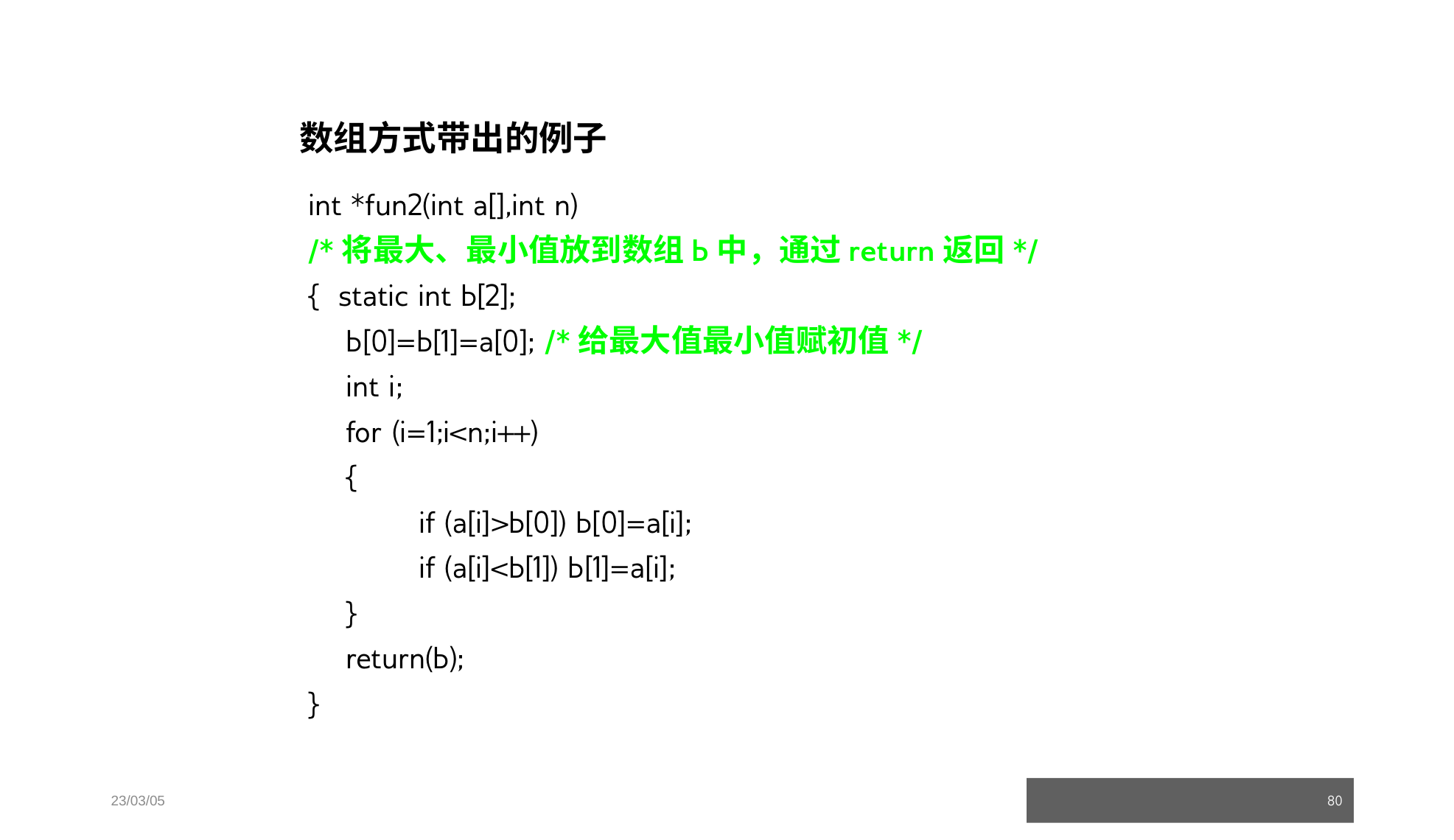

数组方式带出的例子
int *fun2(int a[],int n)
/*将最大、最小值放到数组b中，通过return返回*/
{  static int b[2];
    b[0]=b[1]=a[0]; /*给最大值最小值赋初值*/
    int i;
    for (i=1;i<n;i++)
    {
	if (a[i]>b[0]) b[0]=a[i];
	if (a[i]<b[1]) b[1]=a[i];
    }
    return(b);
}
23/03/05
80